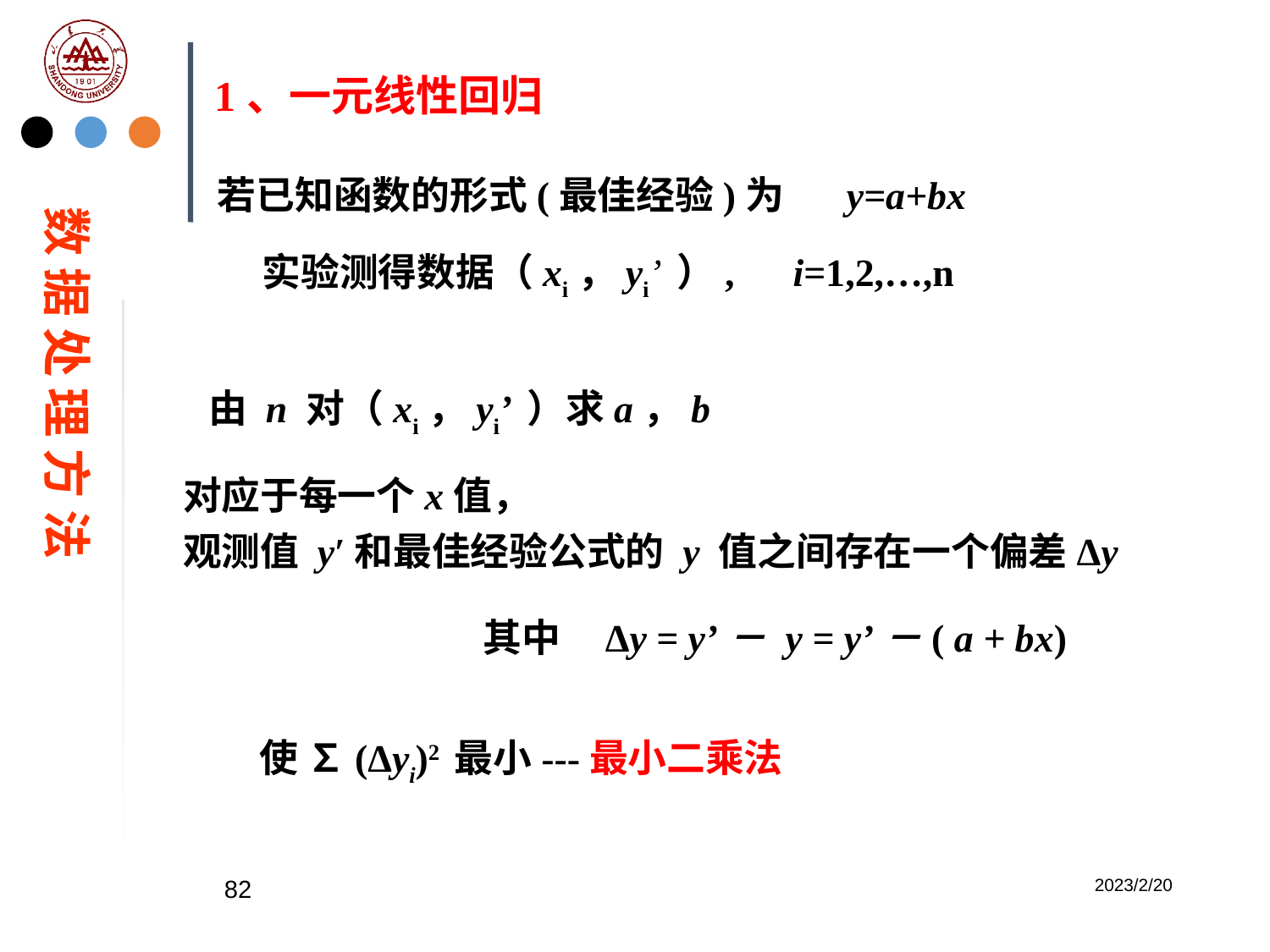

1、一元线性回归
若已知函数的形式(最佳经验)为      y=a+bx
    实验测得数据（xi，yi’ ）,      i=1,2,…,n
数 据 处 理 方 法
由 n 对（xi，yi’ ）求a，b
对应于每一个x值，
观测值 y′和最佳经验公式的 y 值之间存在一个偏差Δy
 其中    Δy = y’－ y = y’－( a + bx)
使 ∑(Δyi)2 最小---最小二乘法
82
2023/2/20